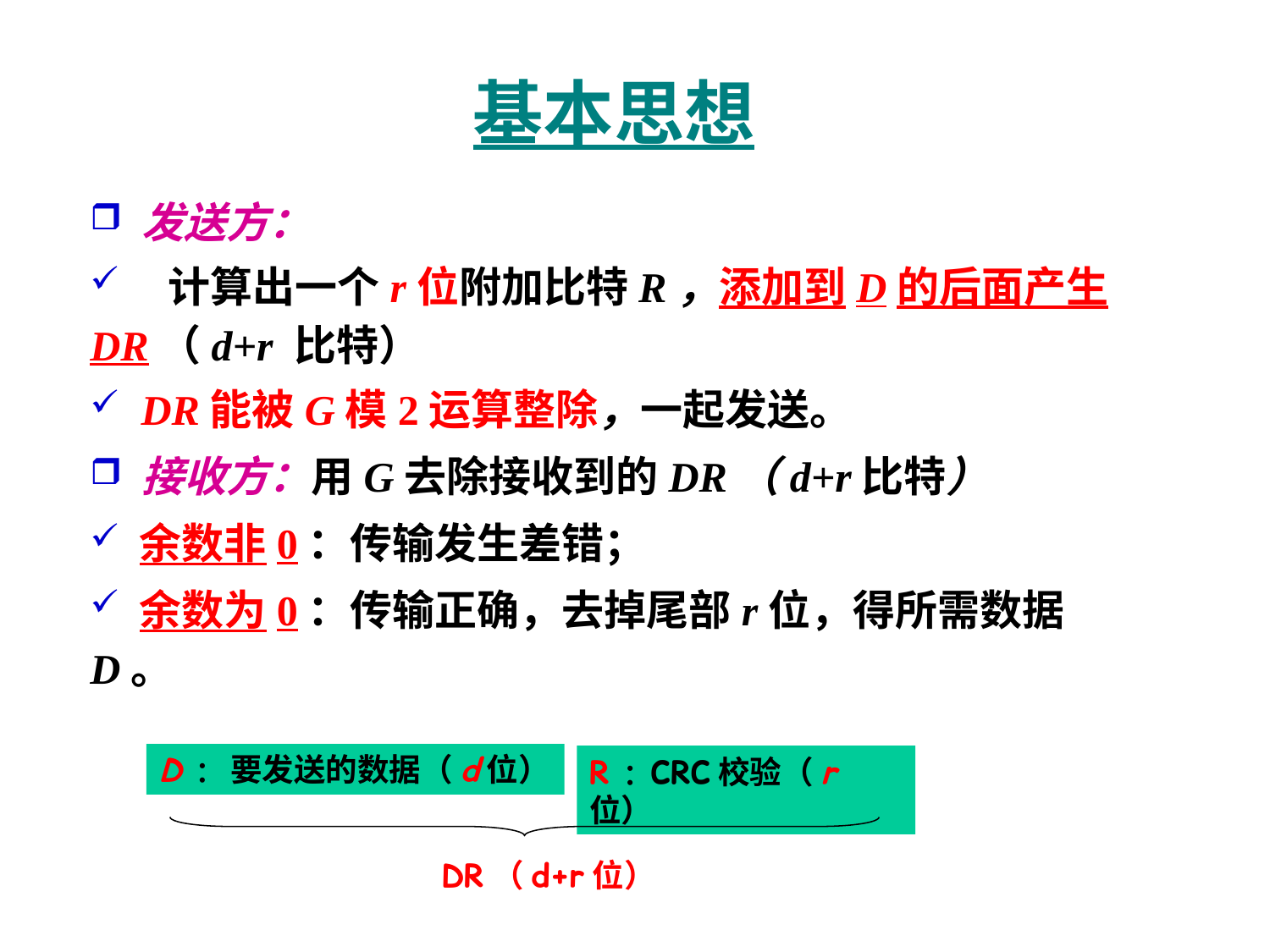

# 基本思想
 发送方：
    计算出一个r位附加比特R，添加到D的后面产生DR（d+r 比特）
  DR能被G模2运算整除，一起发送。
 接收方：用G去除接收到的DR（d+r比特）
 余数非0：传输发生差错；
 余数为0：传输正确，去掉尾部r位，得所需数据D。

D : 要发送的数据（d位）
R : CRC校验（r位）
DR（d+r位）
32